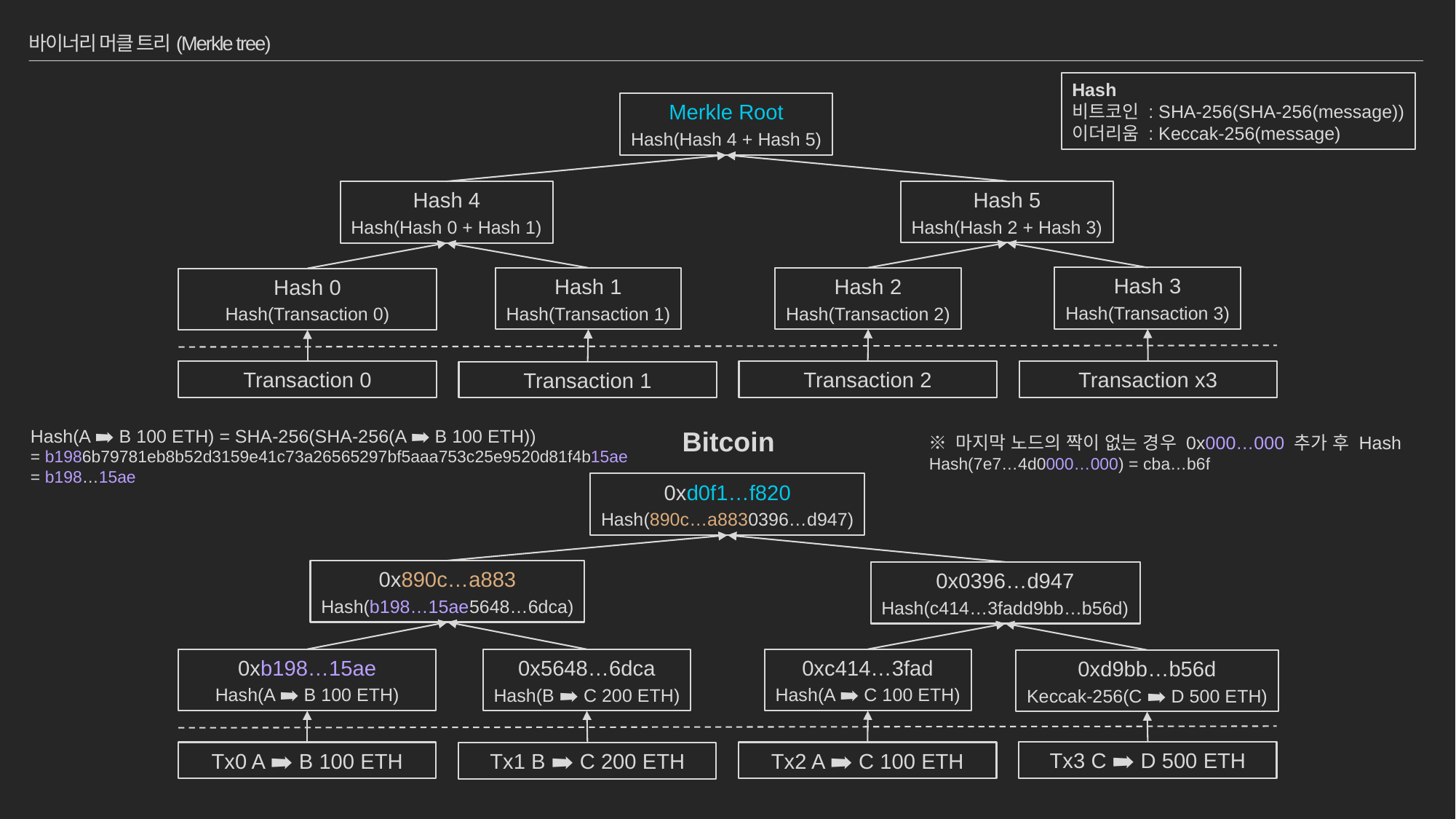

# 바이너리 머클 트리(Merkle tree)
Hash
비트코인 : SHA-256(SHA-256(message))
이더리움 : Keccak-256(message)
Merkle Root
Hash(Hash 4 + Hash 5)
Hash 5
Hash(Hash 2 + Hash 3)
Hash 4
Hash(Hash 0 + Hash 1)
Hash 3
Hash(Transaction 3)
Hash 2
Hash(Transaction 2)
Hash 1
Hash(Transaction 1)
Hash 0
Hash(Transaction 0)
Transaction x3
Transaction 0
Transaction 2
Transaction 1
Hash(A ➡ B 100 ETH) = SHA-256(SHA-256(A ➡ B 100 ETH))
= b1986b79781eb8b52d3159e41c73a26565297bf5aaa753c25e9520d81f4b15ae
= b198…15ae
Bitcoin
※ 마지막 노드의 짝이 없는 경우 0x000…000 추가 후 Hash
Hash(7e7…4d0000…000) = cba…b6f
0xd0f1…f820
Hash(890c…a8830396…d947)
0x890c…a883
Hash(b198…15ae5648…6dca)
0x0396…d947
Hash(c414…3fadd9bb…b56d)
0xb198…15ae
Hash(A ➡ B 100 ETH)
0xc414…3fad
Hash(A ➡ C 100 ETH)
0x5648…6dca
Hash(B ➡ C 200 ETH)
0xd9bb…b56d
Keccak-256(C ➡ D 500 ETH)
Tx3 C ➡ D 500 ETH
Tx0 A ➡ B 100 ETH
Tx2 A ➡ C 100 ETH
Tx1 B ➡ C 200 ETH